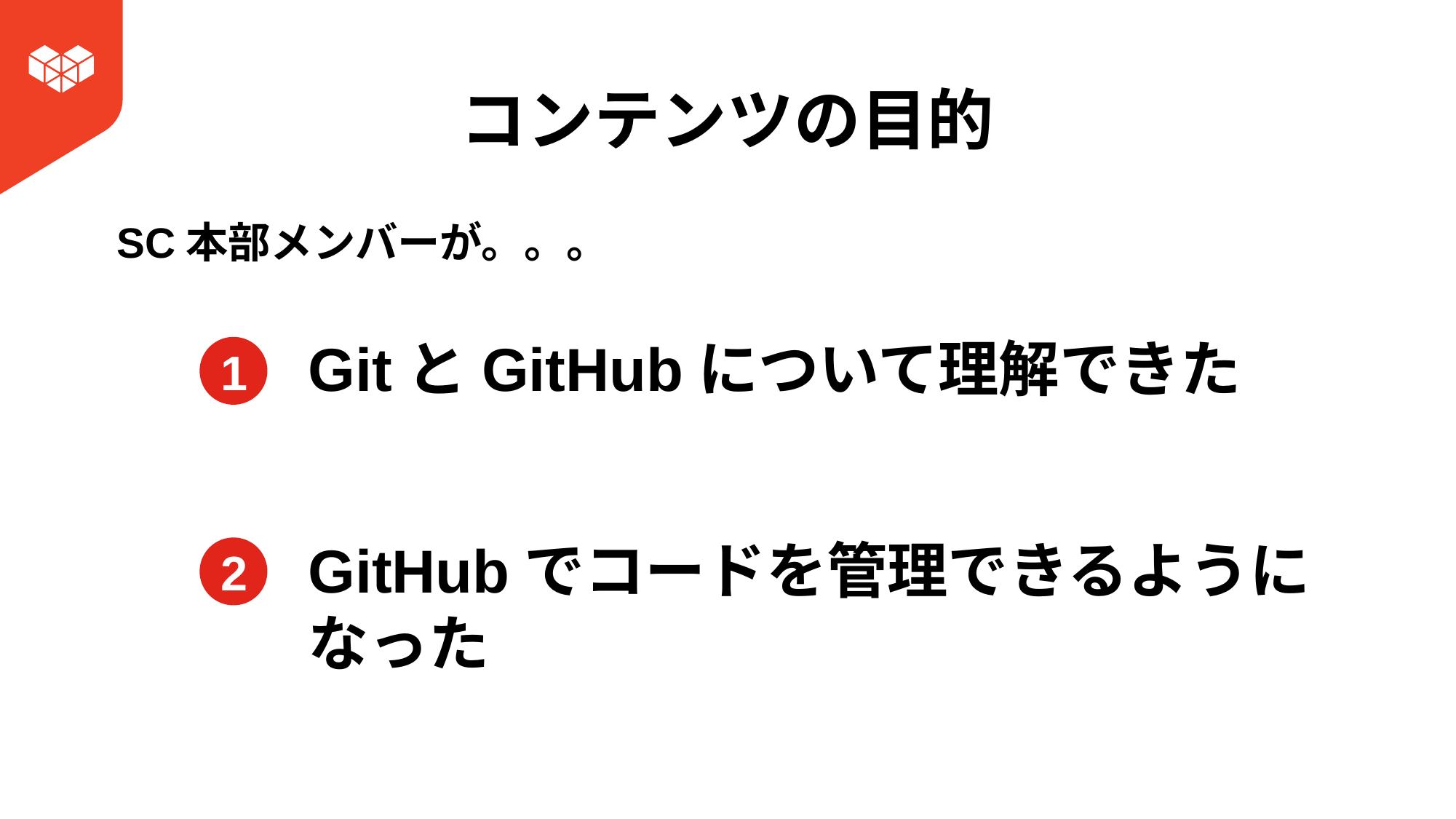

# コンテンツの目的
SC本部メンバーが。。。
GitとGitHubについて理解できた
1
GitHubでコードを管理できるようになった
2